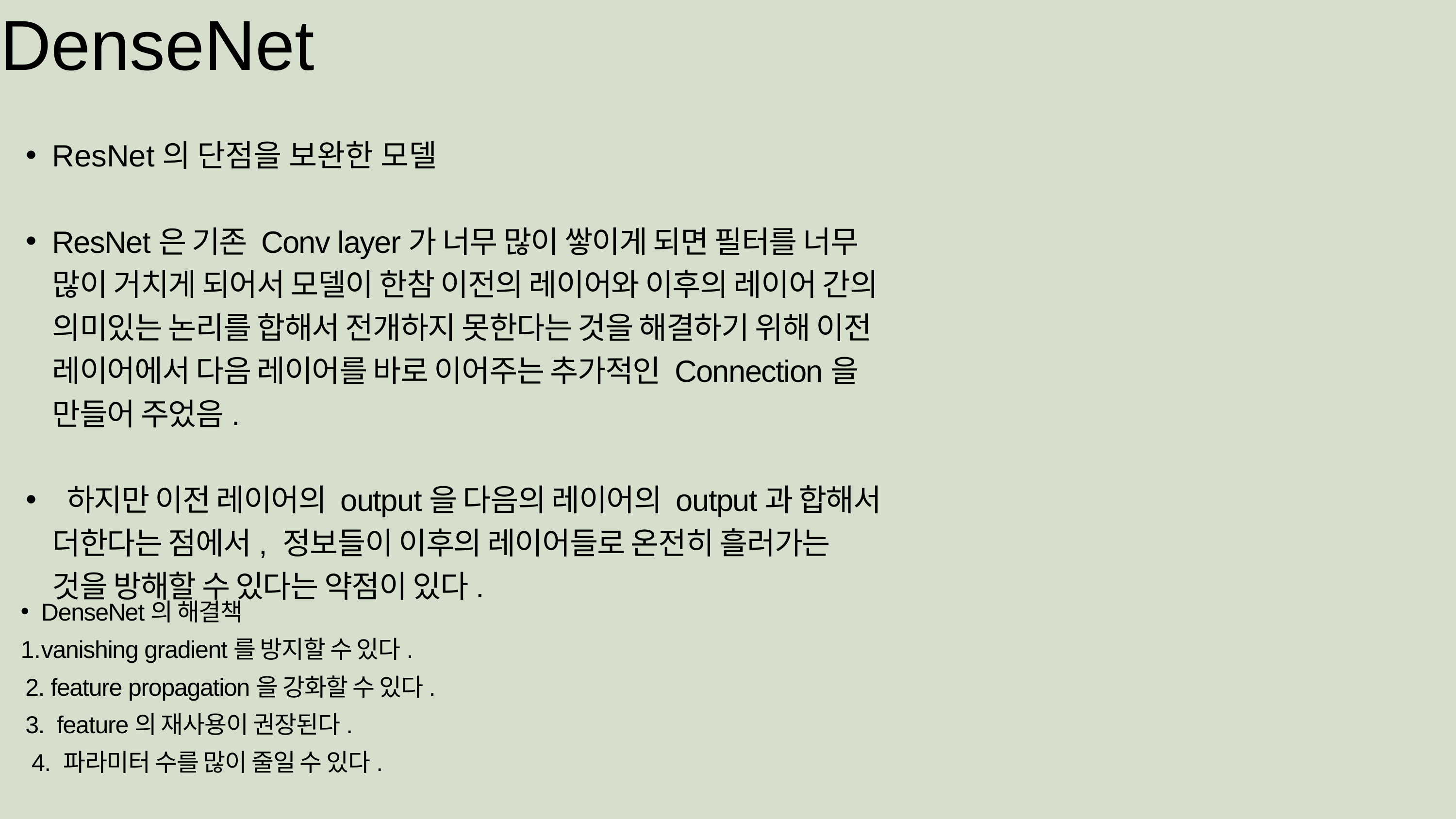

DenseNet
ResNet의 단점을 보완한 모델

ResNet은 기존 Conv layer가 너무 많이 쌓이게 되면 필터를 너무 많이 거치게 되어서 모델이 한참 이전의 레이어와 이후의 레이어 간의 의미있는 논리를 합해서 전개하지 못한다는 것을 해결하기 위해 이전 레이어에서 다음 레이어를 바로 이어주는 추가적인 Connection을 만들어 주었음.

 하지만 이전 레이어의 output을 다음의 레이어의 output과 합해서 더한다는 점에서, 정보들이 이후의 레이어들로 온전히 흘러가는 것을 방해할 수 있다는 약점이 있다.

DenseNet의 해결책
vanishing gradient를 방지할 수 있다.
    2. feature propagation을 강화할 수 있다.
    3.  feature의 재사용이 권장된다.
     4. 파라미터 수를 많이 줄일 수 있다.